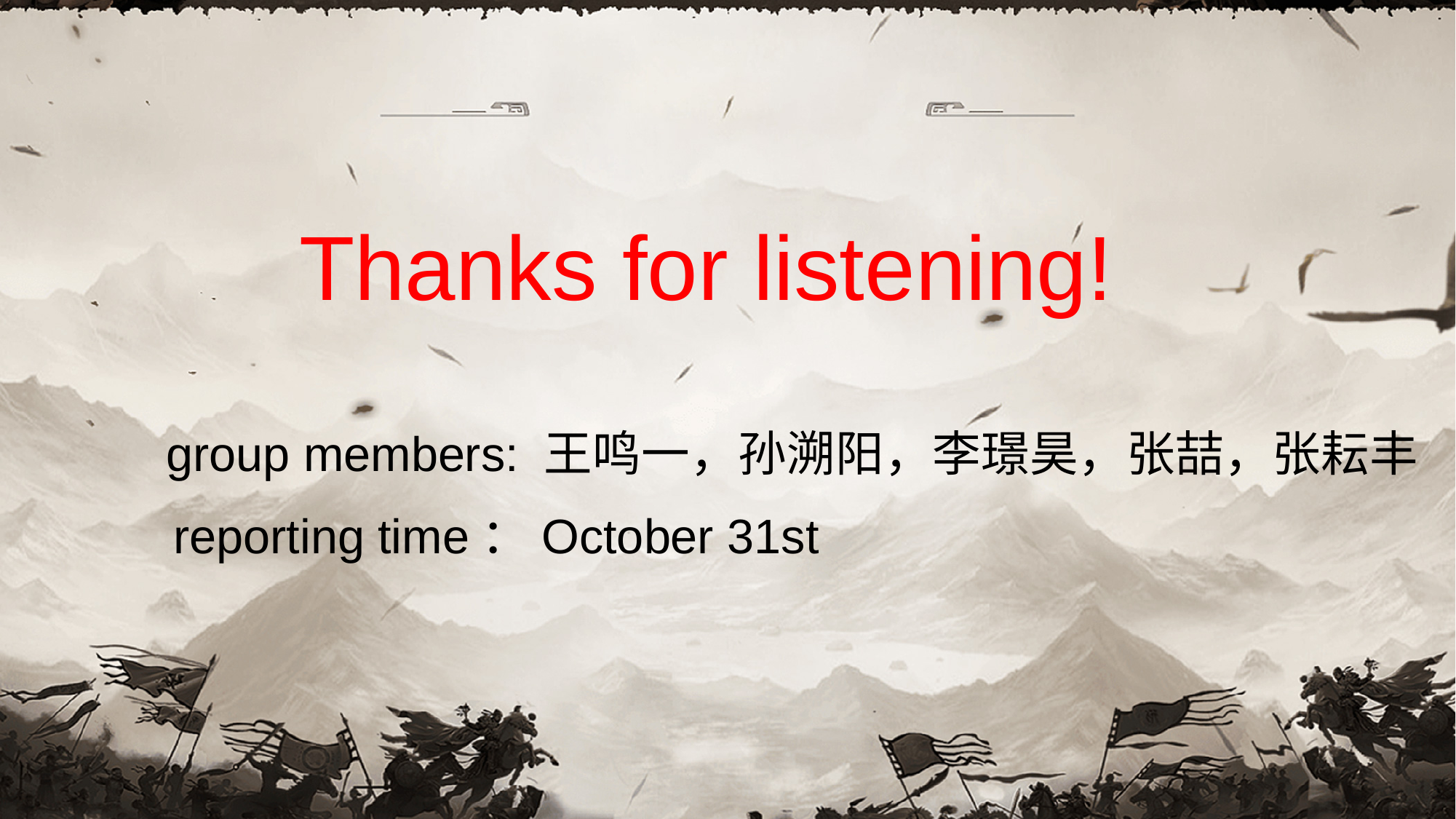

Thanks for listening!
group members: 王鸣一，孙溯阳，李璟昊，张喆，张耘丰
reporting time：October 31st